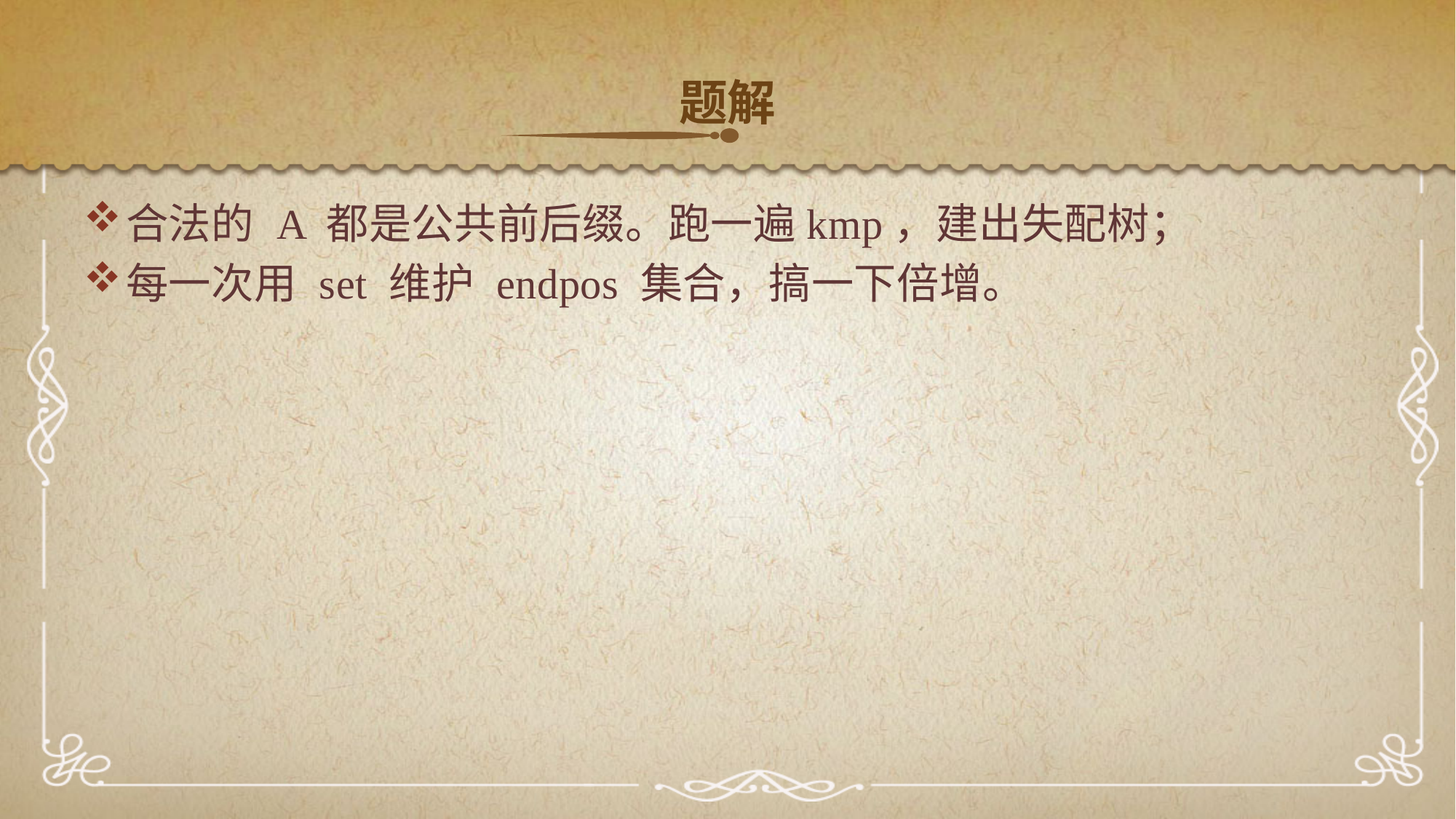

题解
合法的 A 都是公共前后缀。跑一遍kmp，建出失配树；
每一次用 set 维护 endpos 集合，搞一下倍增。